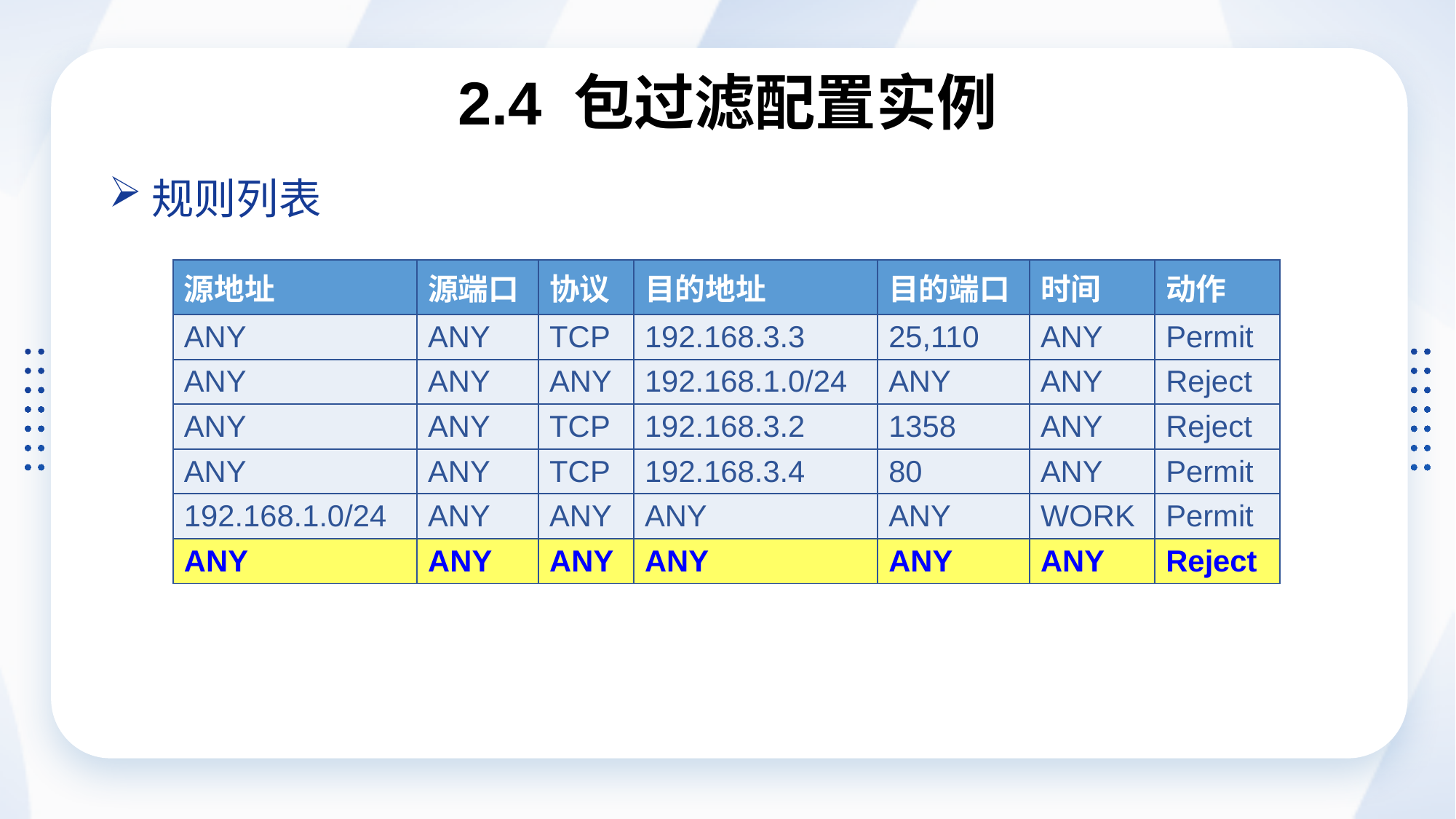

# 2.4 包过滤配置实例
规则列表

| 源地址 | 源端口 | 协议 | 目的地址 | 目的端口 | 时间 | 动作 |
| --- | --- | --- | --- | --- | --- | --- |
| ANY | ANY | TCP | 192.168.3.3 | 25,110 | ANY | Permit |
| ANY | ANY | ANY | 192.168.1.0/24 | ANY | ANY | Reject |
| ANY | ANY | TCP | 192.168.3.2 | 1358 | ANY | Reject |
| ANY | ANY | TCP | 192.168.3.4 | 80 | ANY | Permit |
| 192.168.1.0/24 | ANY | ANY | ANY | ANY | WORK | Permit |
| ANY | ANY | ANY | ANY | ANY | ANY | Reject |